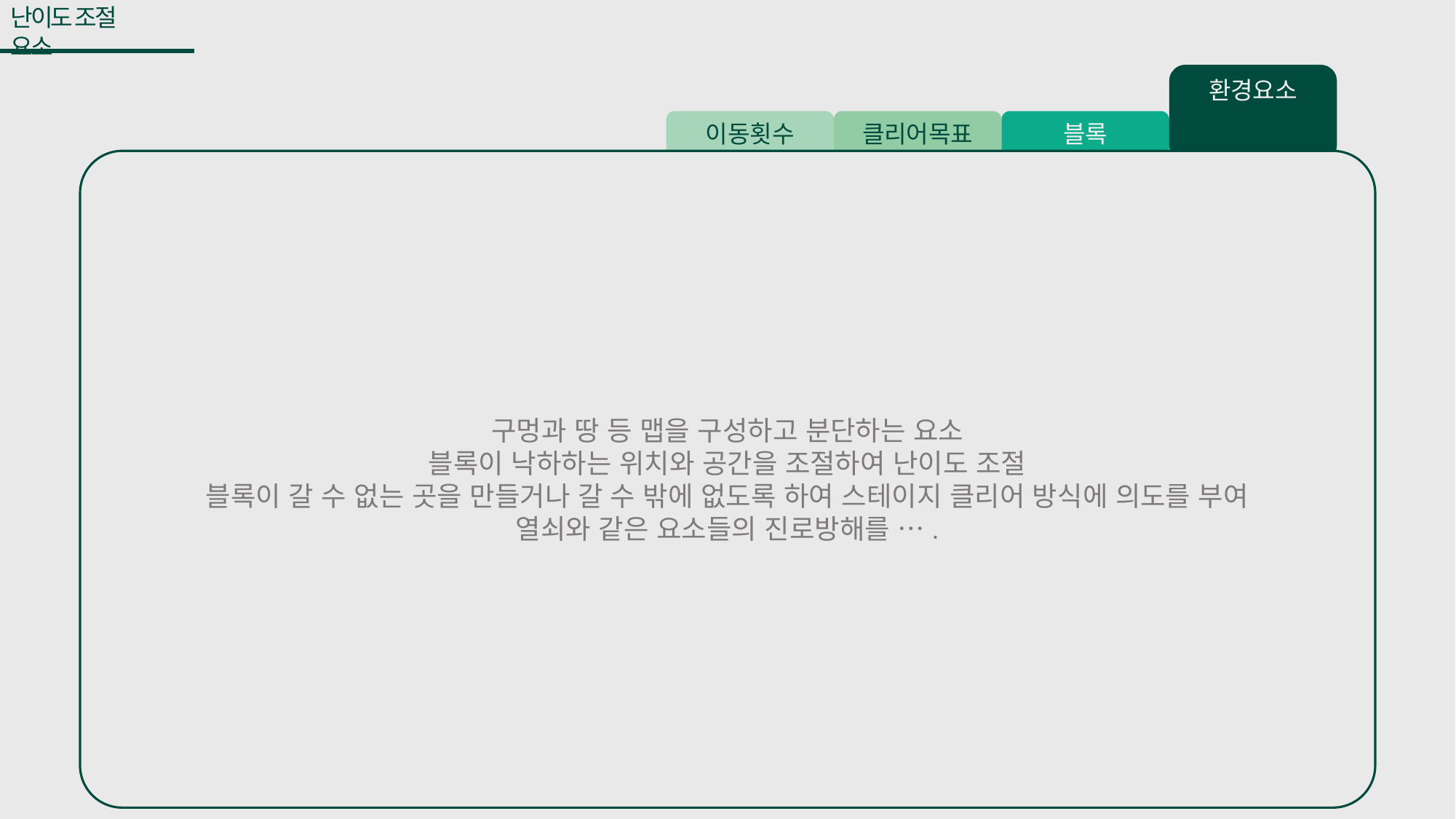

난이도 조절 요소
환경요소
이동횟수
클리어목표
블록
구멍과 땅 등 맵을 구성하고 분단하는 요소
블록이 낙하하는 위치와 공간을 조절하여 난이도 조절
블록이 갈 수 없는 곳을 만들거나 갈 수 밖에 없도록 하여 스테이지 클리어 방식에 의도를 부여
열쇠와 같은 요소들의 진로방해를 ….